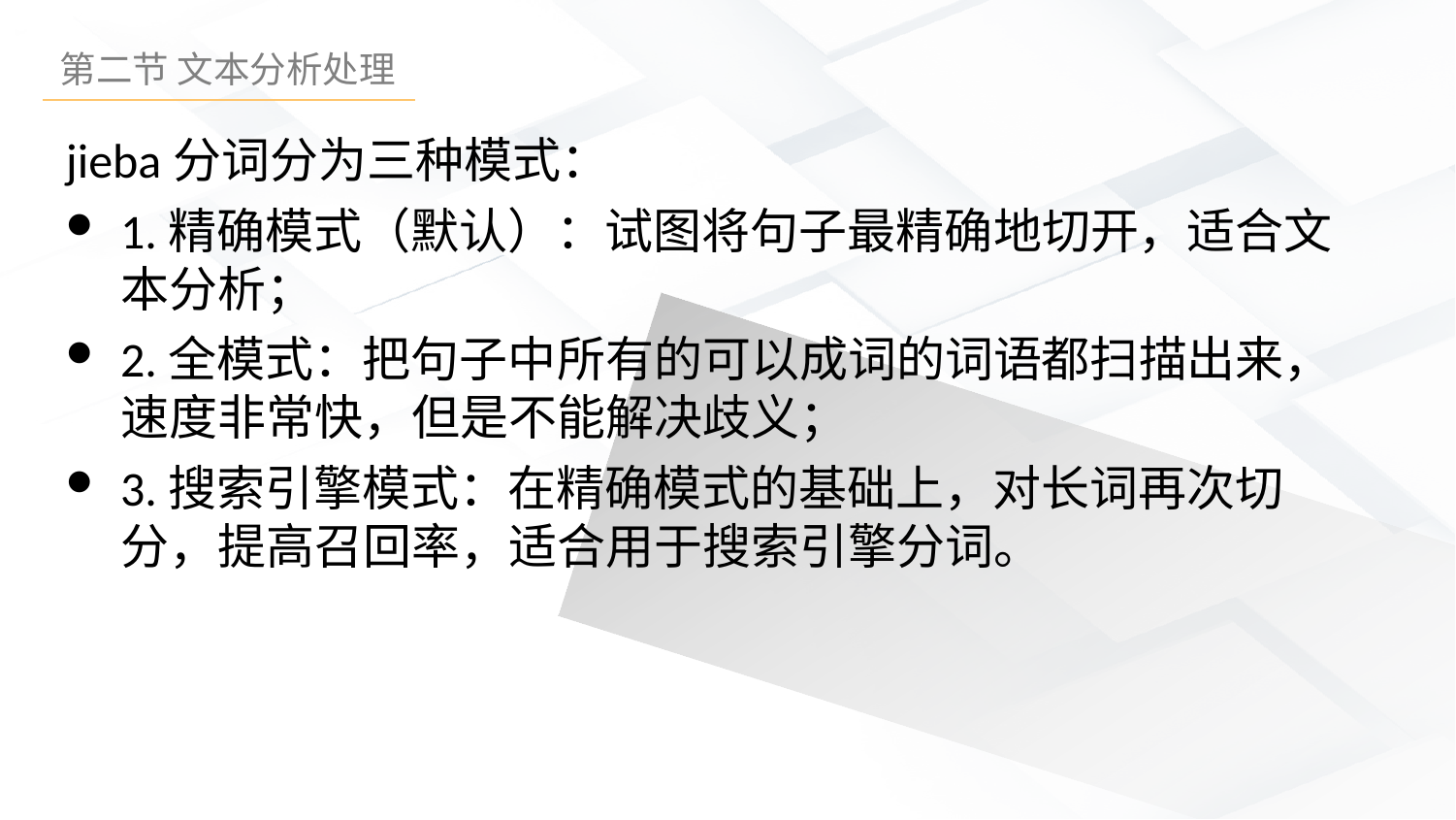

jieba分词分为三种模式：
1.精确模式（默认）：试图将句子最精确地切开，适合文本分析；
2.全模式：把句子中所有的可以成词的词语都扫描出来，速度非常快，但是不能解决歧义；
3.搜索引擎模式：在精确模式的基础上，对长词再次切分，提高召回率，适合用于搜索引擎分词。